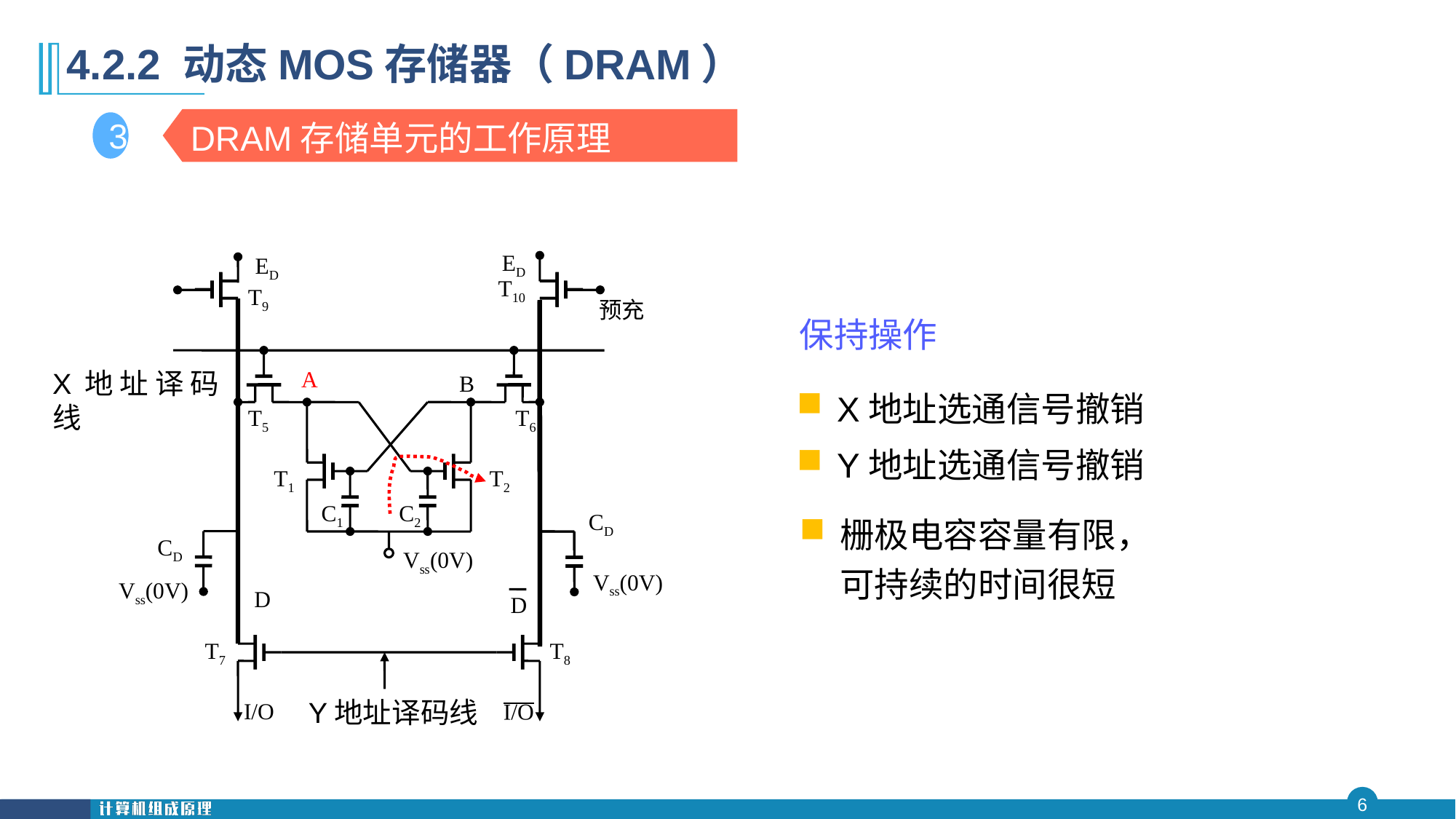

第四 章
# 4.2.2 动态MOS存储器（DRAM）

DRAM存储单元的工作原理
3
ED
ED

T10
T9

预充

保持操作

A
X地址译码线
B
X地址选通信号撤销
Y地址选通信号撤销

T5

T6

T1
T2

C1

C2

栅极电容容量有限，可持续的时间很短

CD

CD

Vss(0V)

Vss(0V)
Vss(0V)
D
D

T7

T8

Y地址译码线
I/O
O/I